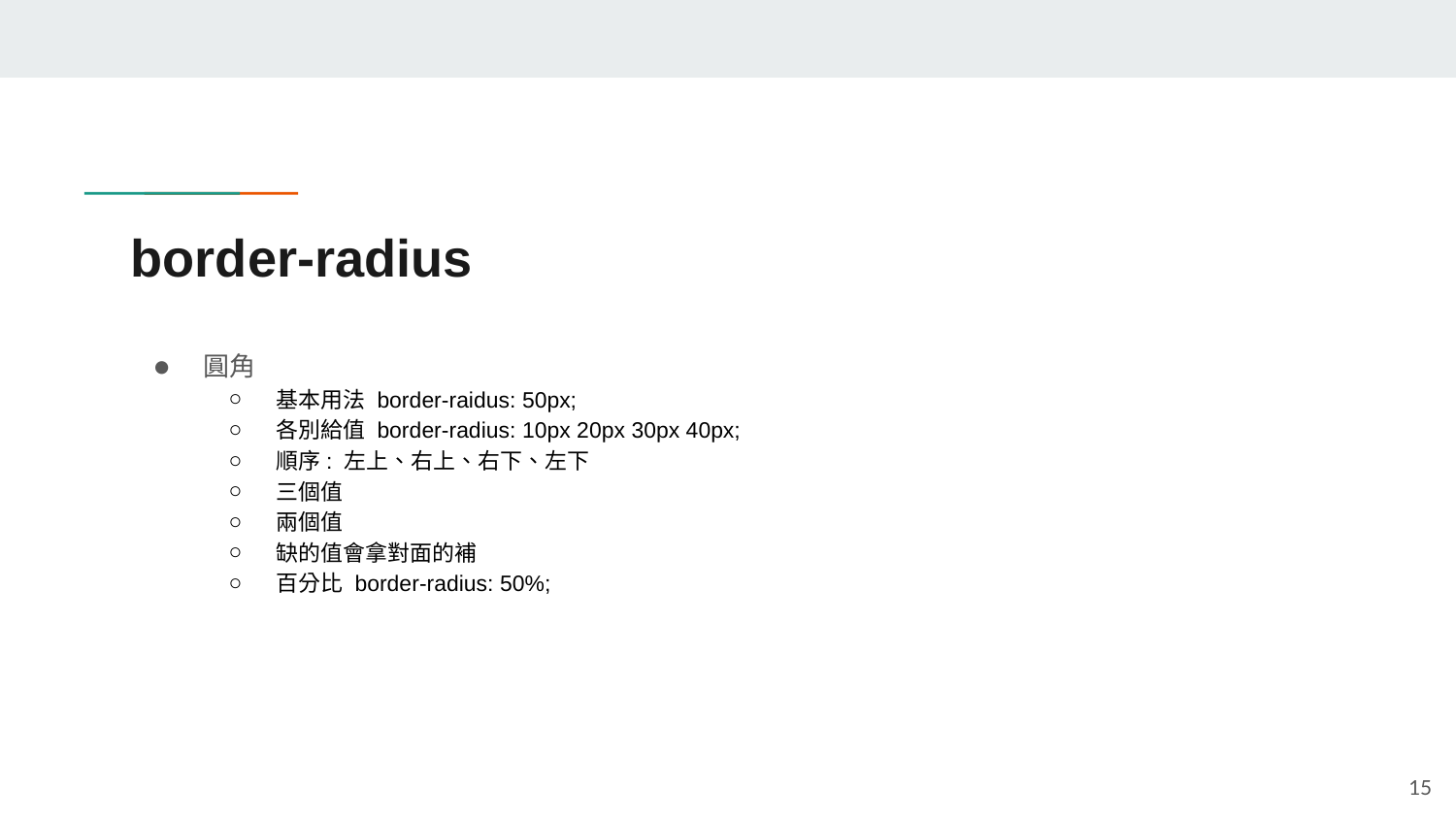

# border-radius
圓角
基本用法 border-raidus: 50px;
各別給值 border-radius: 10px 20px 30px 40px;
順序: 左上、右上、右下、左下
三個值
兩個值
缺的值會拿對面的補
百分比 border-radius: 50%;

15